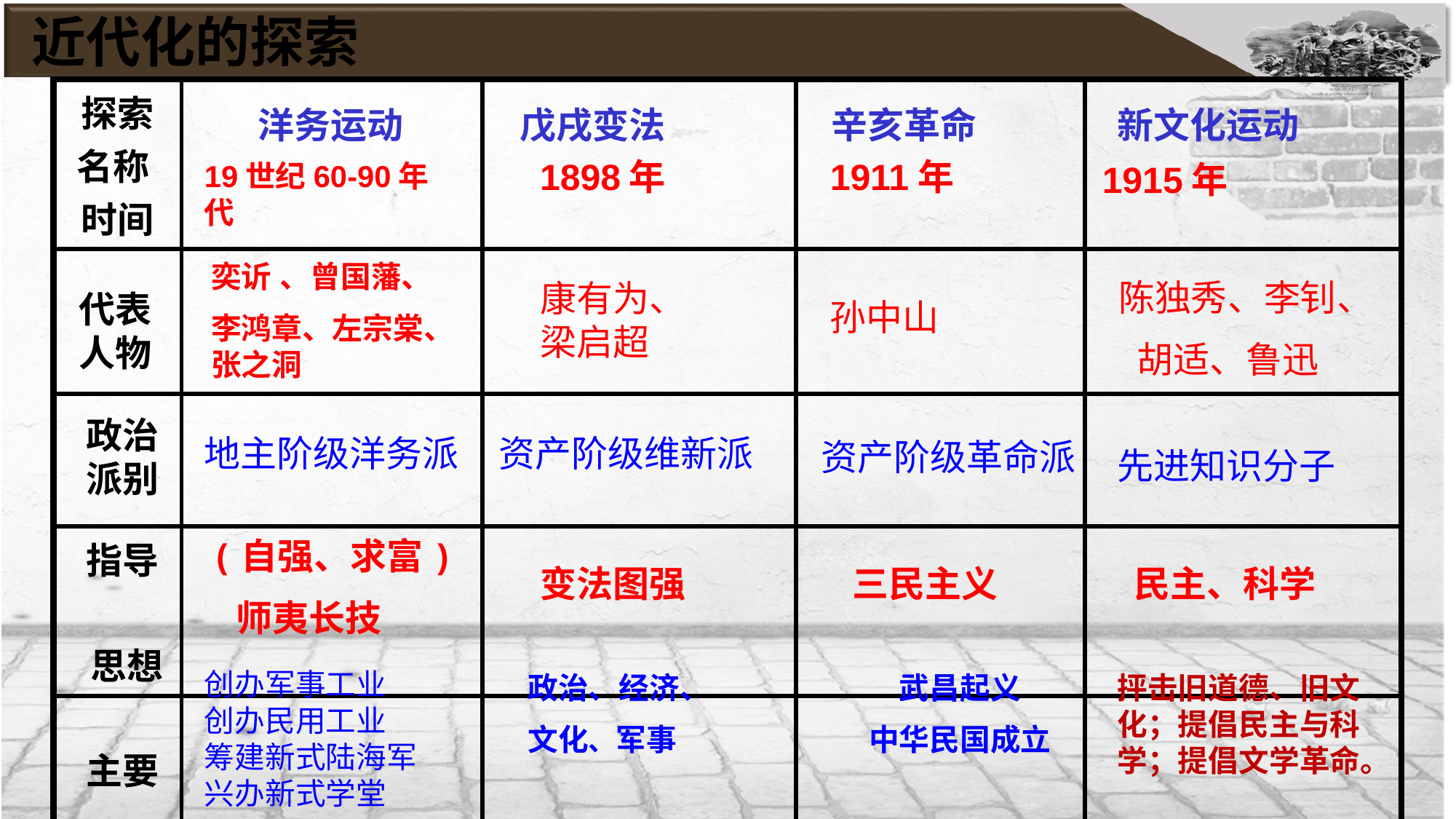

近代化的探索
| 探索 名称 时间 |  |  |  |  |
| --- | --- | --- | --- | --- |
|  |  |  |  |  |
|  |  |  |  |  |
| 指导 思想 |  |  |  |  |
| 主要 内容 |  |  |  |  |
洋务运动
戊戌变法
辛亥革命
新文化运动
1898年
1911年
1915年
19世纪60-90年代

奕䜣 、曾国藩、
李鸿章、左宗棠、张之洞
陈独秀、李钊、
胡适、鲁迅
康有为、梁启超
代表
人物
孙中山
政治
派别
地主阶级洋务派
资产阶级维新派
资产阶级革命派
先进知识分子
(自强、求富)
  师夷长技
变法图强
三民主义
民主、科学
创办军事工业
创办民用工业
筹建新式陆海军
兴办新式学堂
政治、经济、
文化、军事
武昌起义
中华民国成立
抨击旧道德、旧文化；提倡民主与科学；提倡文学革命。